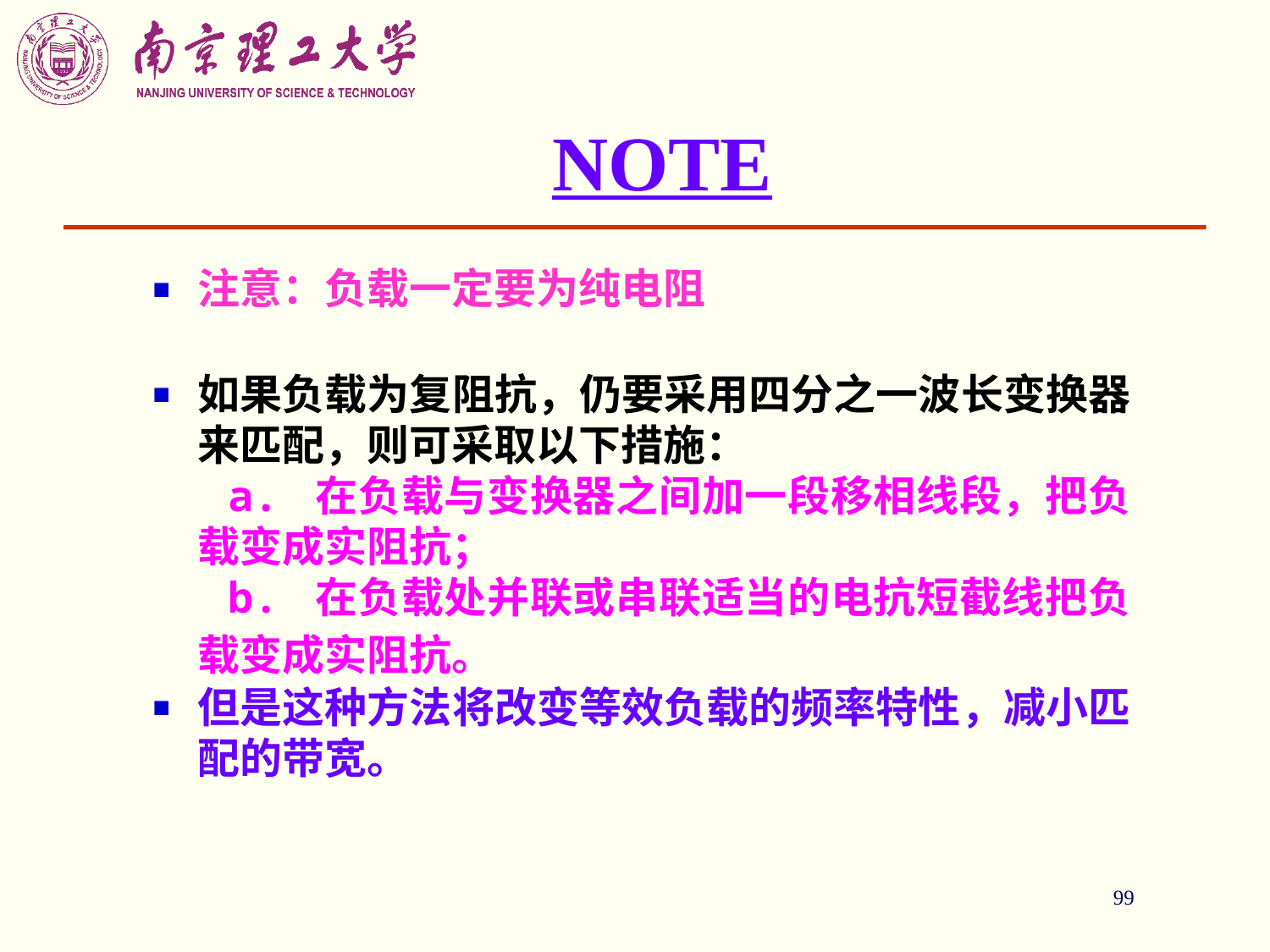

99
NOTE

注意：负载一定要为纯电阻

如果负载为复阻抗，仍要采用四分之一波长变换器来匹配，则可采取以下措施：
   a. 在负载与变换器之间加一段移相线段，把负载变成实阻抗；
   b. 在负载处并联或串联适当的电抗短截线把负载变成实阻抗。
但是这种方法将改变等效负载的频率特性，减小匹配的带宽。